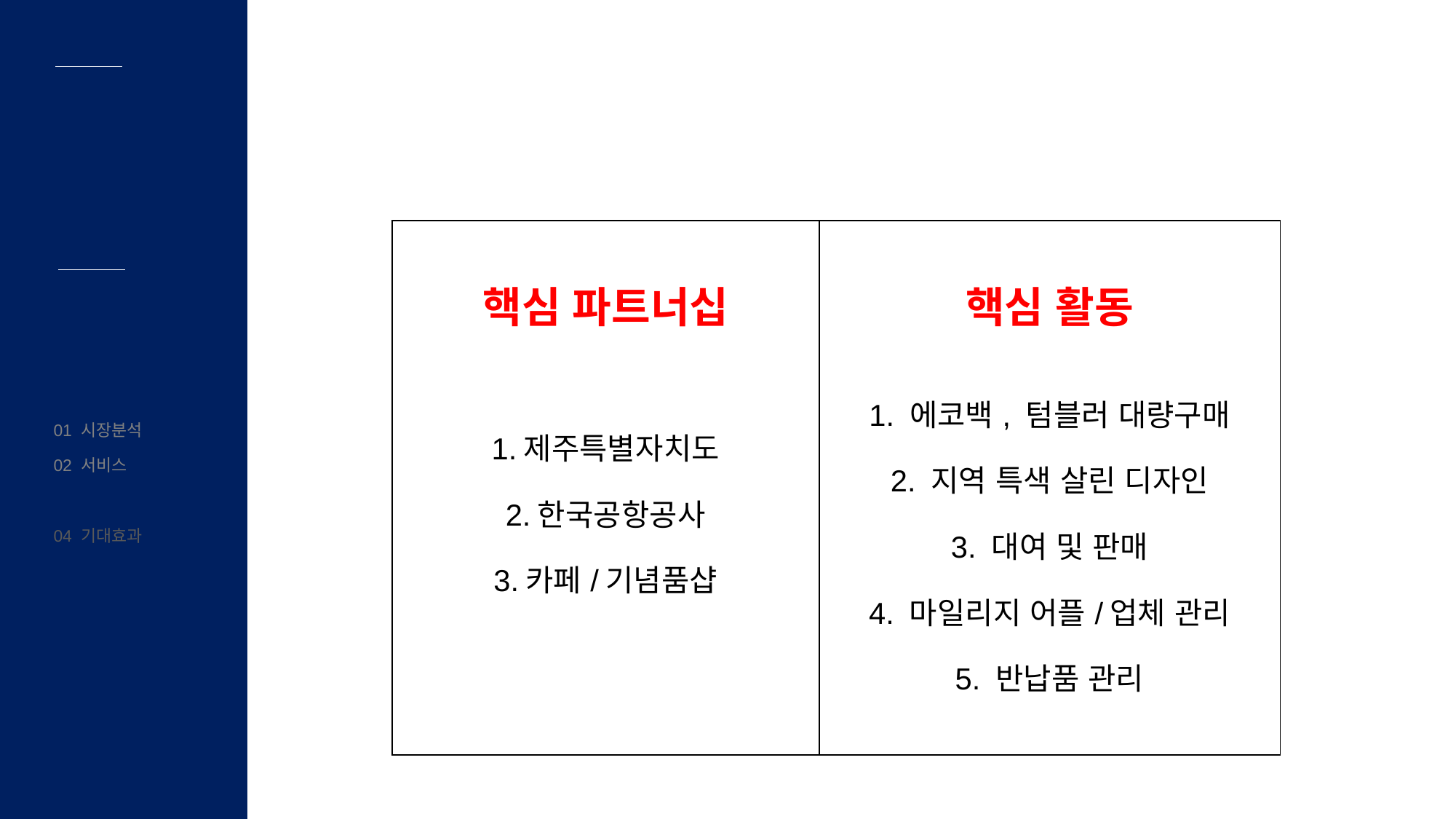

03
세부전략
| 핵심 파트너십 1.제주특별자치도 2.한국공항공사 3.카페/기념품샵 | 핵심 활동 1. 에코백, 텀블러 대량구매 2. 지역 특색 살린 디자인 3. 대여 및 판매 4. 마일리지 어플/업체 관리 5. 반납품 관리 |
| --- | --- |
01 시장분석
02 서비스
03 세부전략
04 기대효과